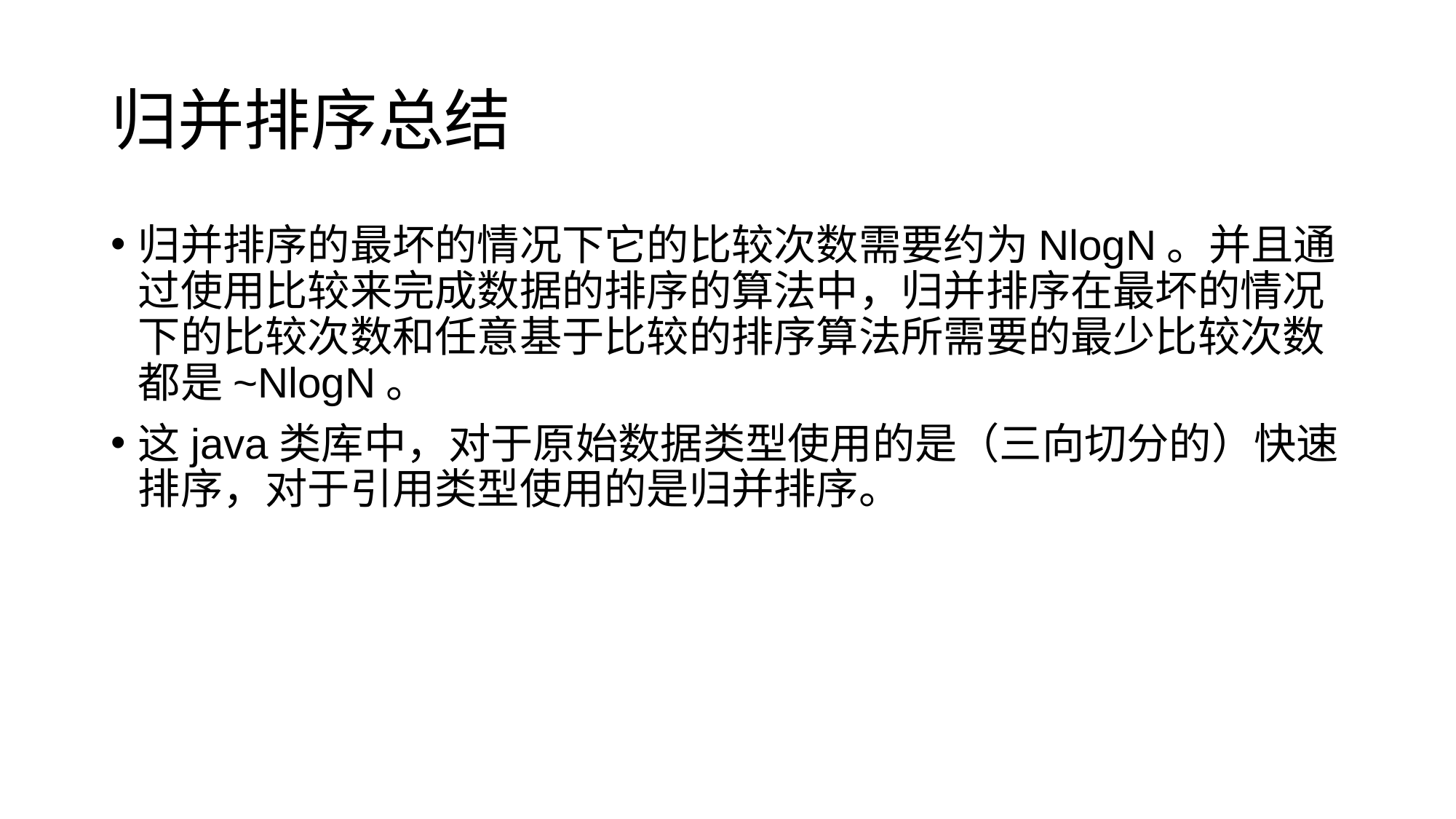

# 归并排序总结
归并排序的最坏的情况下它的比较次数需要约为NlogN。并且通过使用比较来完成数据的排序的算法中，归并排序在最坏的情况下的比较次数和任意基于比较的排序算法所需要的最少比较次数都是~NlogN。
这java类库中，对于原始数据类型使用的是（三向切分的）快速排序，对于引用类型使用的是归并排序。